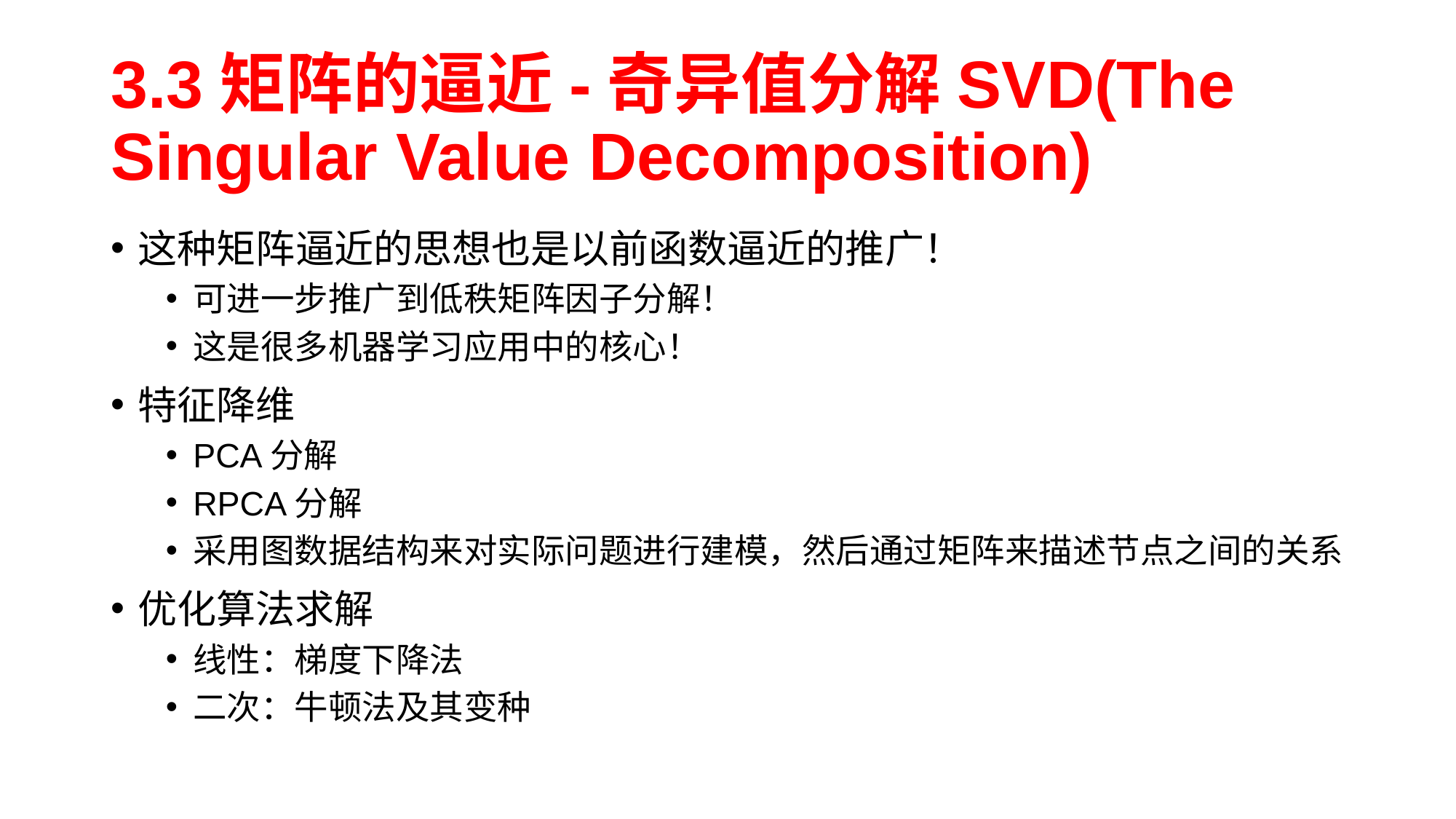

# 3.3矩阵的逼近-奇异值分解SVD(The Singular Value Decomposition)
这种矩阵逼近的思想也是以前函数逼近的推广！
可进一步推广到低秩矩阵因子分解！
这是很多机器学习应用中的核心！
特征降维
PCA分解
RPCA分解
采用图数据结构来对实际问题进行建模，然后通过矩阵来描述节点之间的关系
优化算法求解
线性：梯度下降法
二次：牛顿法及其变种